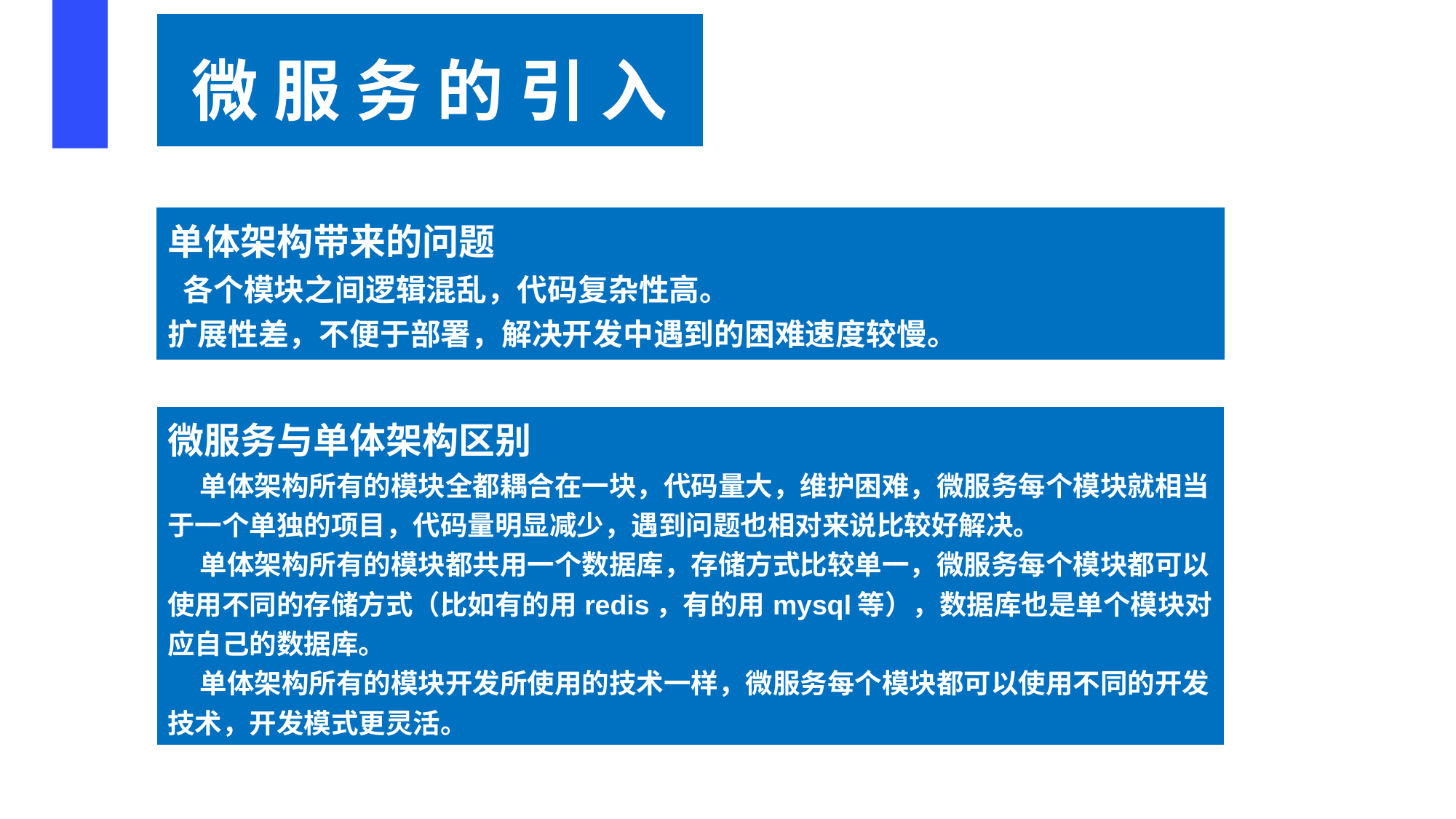

| 微 服 务 的 引 入 |
| --- |
| 单体架构带来的问题 各个模块之间逻辑混乱，代码复杂性高。 扩展性差，不便于部署，解决开发中遇到的困难速度较慢。 |
| --- |
| 微服务与单体架构区别 单体架构所有的模块全都耦合在一块，代码量大，维护困难，微服务每个模块就相当于一个单独的项目，代码量明显减少，遇到问题也相对来说比较好解决。 单体架构所有的模块都共用一个数据库，存储方式比较单一，微服务每个模块都可以使用不同的存储方式（比如有的用redis，有的用mysql等），数据库也是单个模块对应自己的数据库。 单体架构所有的模块开发所使用的技术一样，微服务每个模块都可以使用不同的开发技术，开发模式更灵活。 |
| --- |